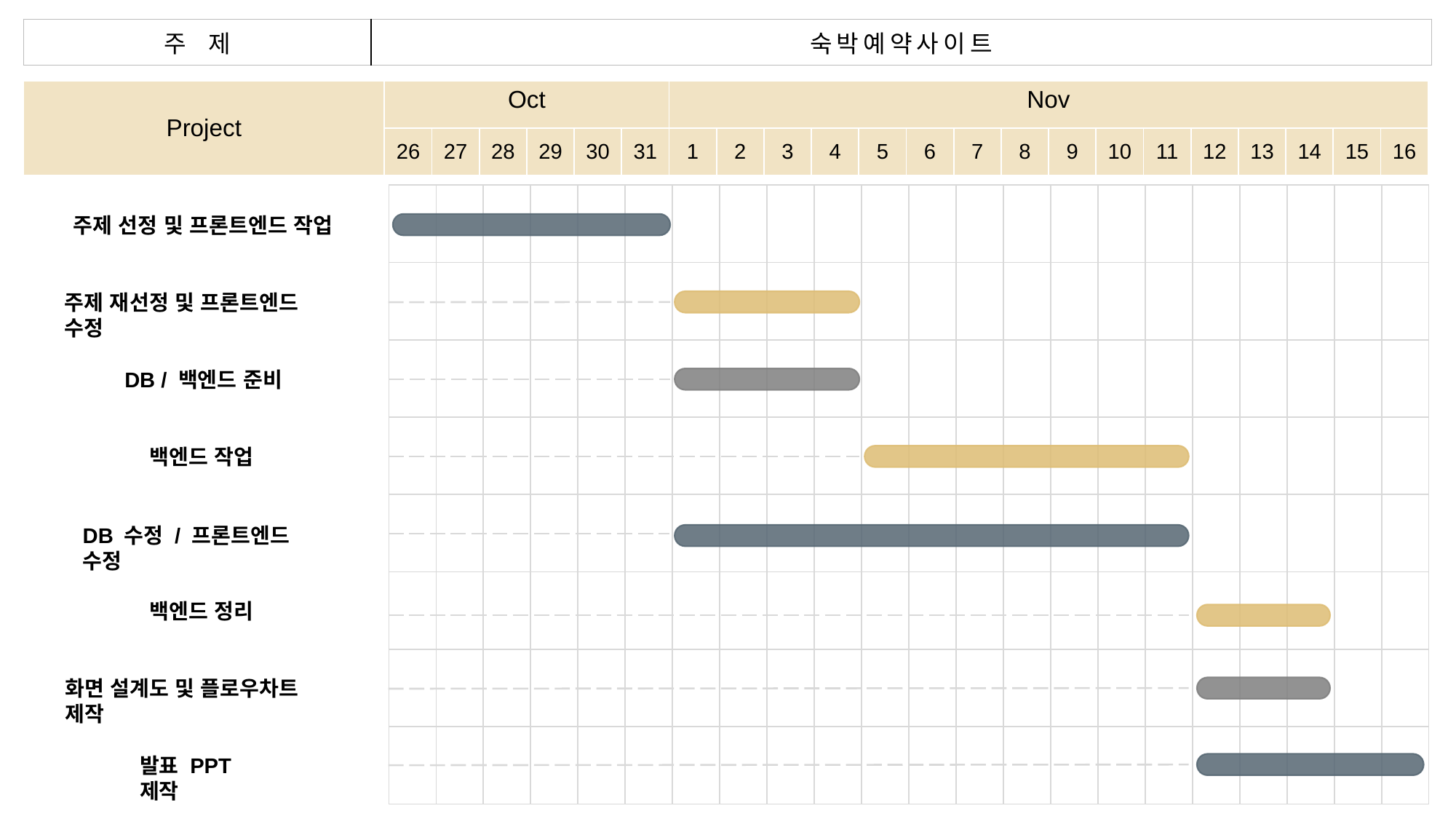

| 주제 | 숙박예약사이트 |
| --- | --- |
| Project | Oct |  |  |  |  |  | Nov |  |  |  |  |  |  |  |  |  |  |  |  |  |  |  |
| --- | --- | --- | --- | --- | --- | --- | --- | --- | --- | --- | --- | --- | --- | --- | --- | --- | --- | --- | --- | --- | --- | --- |
|  | 26 | 27 | 28 | 29 | 30 | 31 | 1 | 2 | 3 | 4 | 5 | 6 | 7 | 8 | 9 | 10 | 11 | 12 | 13 | 14 | 15 | 16 |
|  |  |  |  |  |  |  |  |  |  |  |  |  |  |  |  |  |  |  |  |  |  |
| --- | --- | --- | --- | --- | --- | --- | --- | --- | --- | --- | --- | --- | --- | --- | --- | --- | --- | --- | --- | --- | --- |
|  |  |  |  |  |  |  |  |  |  |  |  |  |  |  |  |  |  |  |  |  |  |
|  |  |  |  |  |  |  |  |  |  |  |  |  |  |  |  |  |  |  |  |  |  |
|  |  |  |  |  |  |  |  |  |  |  |  |  |  |  |  |  |  |  |  |  |  |
|  |  |  |  |  |  |  |  |  |  |  |  |  |  |  |  |  |  |  |  |  |  |
|  |  |  |  |  |  |  |  |  |  |  |  |  |  |  |  |  |  |  |  |  |  |
|  |  |  |  |  |  |  |  |  |  |  |  |  |  |  |  |  |  |  |  |  |  |
|  |  |  |  |  |  |  |  |  |  |  |  |  |  |  |  |  |  |  |  |  |  |
주제 선정 및 프론트엔드 작업

주제 재선정 및 프론트엔드 수정

DB / 백엔드 준비

백엔드 작업

DB 수정 / 프론트엔드 수정

백엔드 정리

화면 설계도 및 플로우차트 제작

발표 PPT 제작